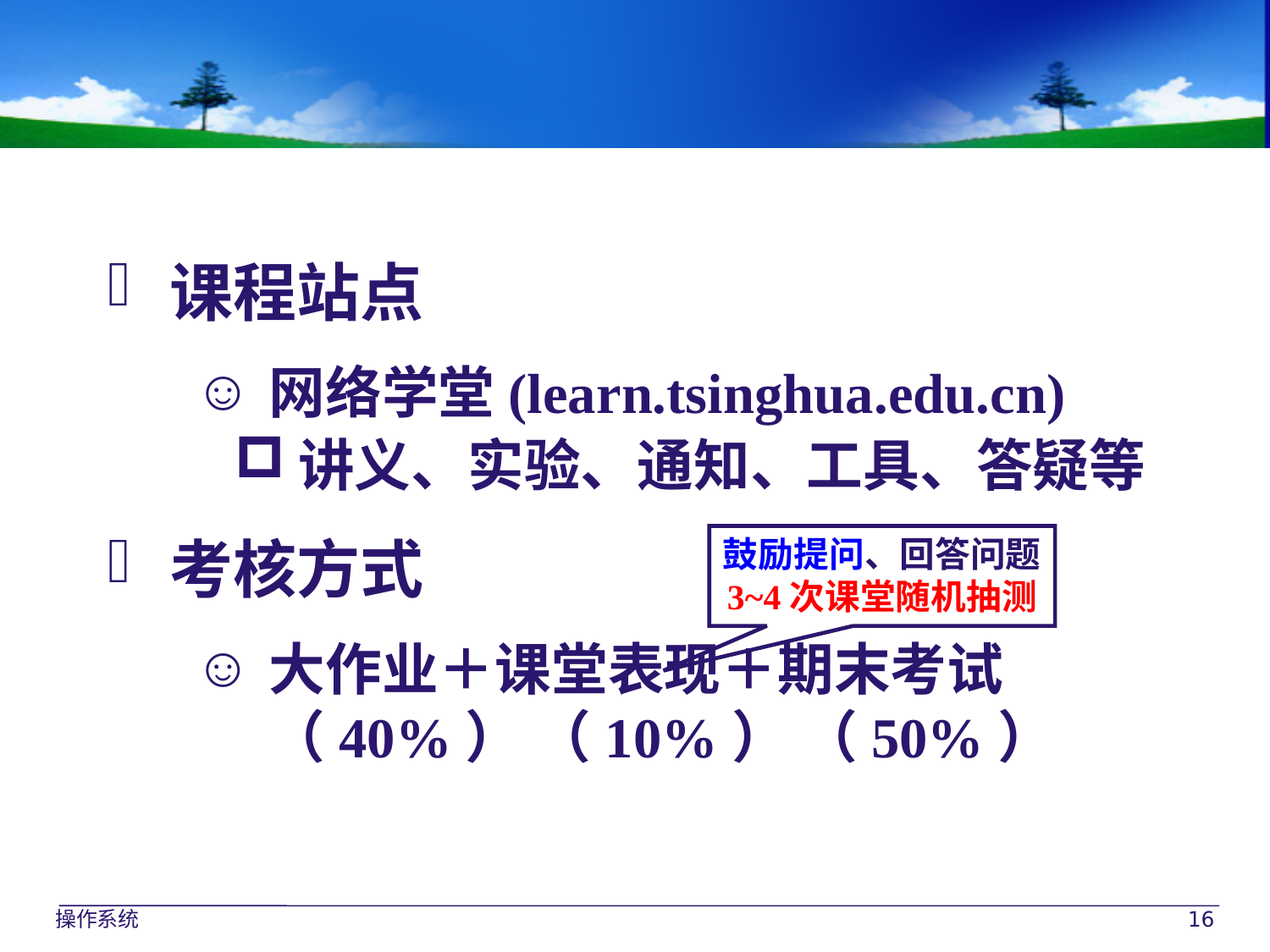

课程站点
网络学堂(learn.tsinghua.edu.cn)
讲义、实验、通知、工具、答疑等
考核方式
大作业＋课堂表现＋期末考试（40%） （10%） （50%）
鼓励提问、回答问题
3~4次课堂随机抽测
操作系统
16